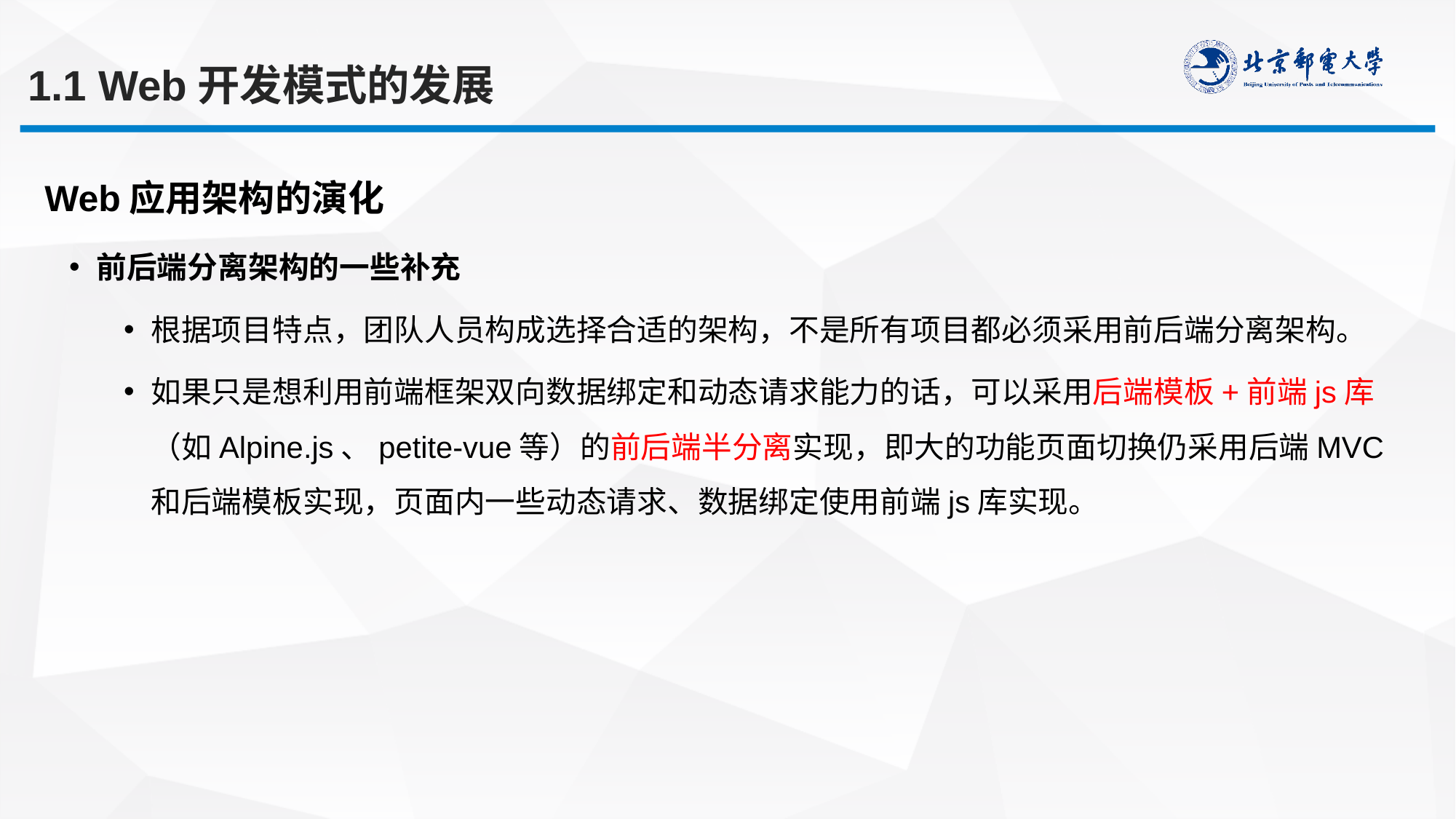

1.1 Web开发模式的发展

Web应用架构的演化
前后端分离架构的一些补充
根据项目特点，团队人员构成选择合适的架构，不是所有项目都必须采用前后端分离架构。
如果只是想利用前端框架双向数据绑定和动态请求能力的话，可以采用后端模板+前端js库（如Alpine.js、petite-vue等）的前后端半分离实现，即大的功能页面切换仍采用后端MVC和后端模板实现，页面内一些动态请求、数据绑定使用前端js库实现。